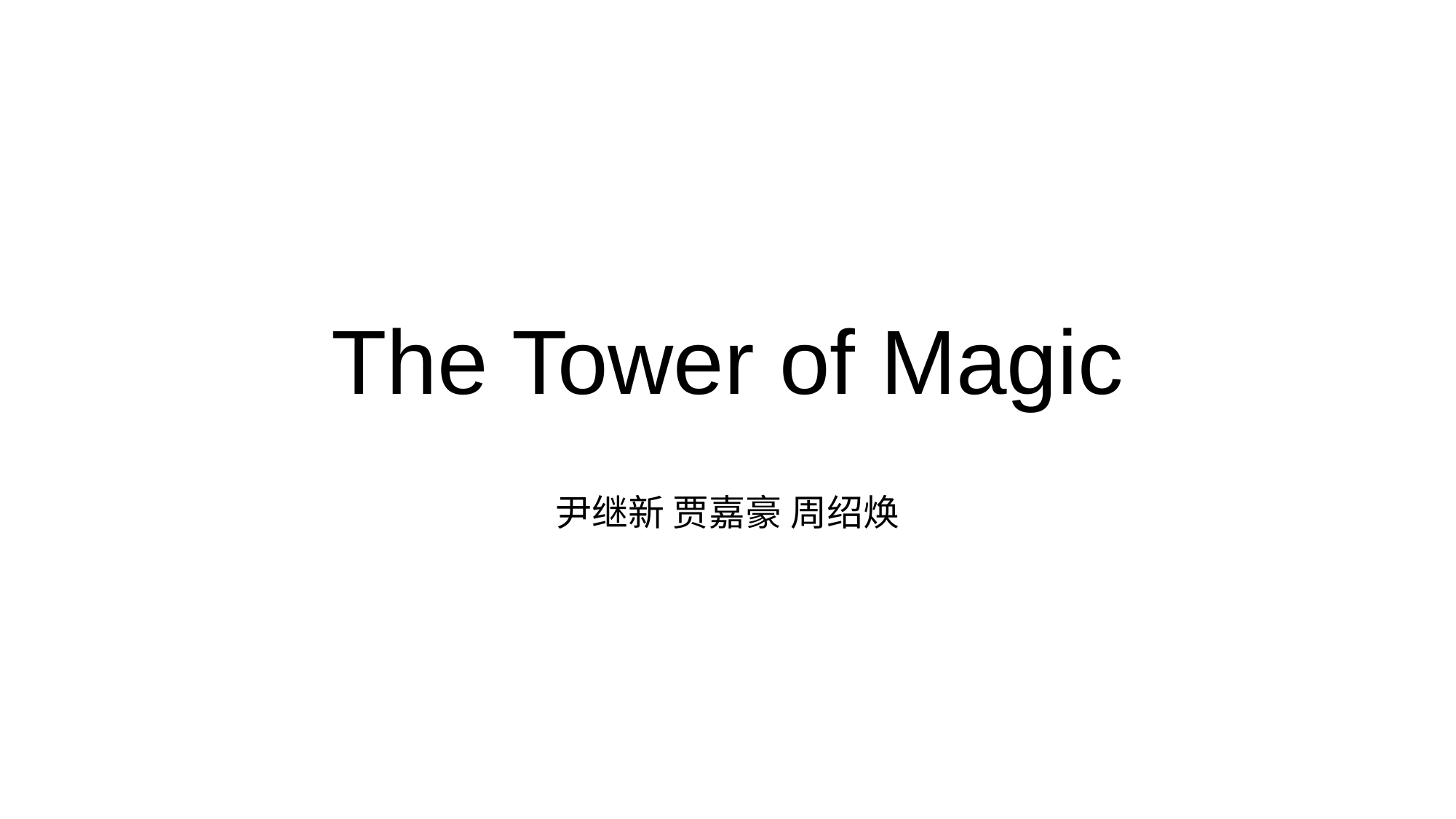

# The Tower of Magic

尹继新 贾嘉豪 周绍焕